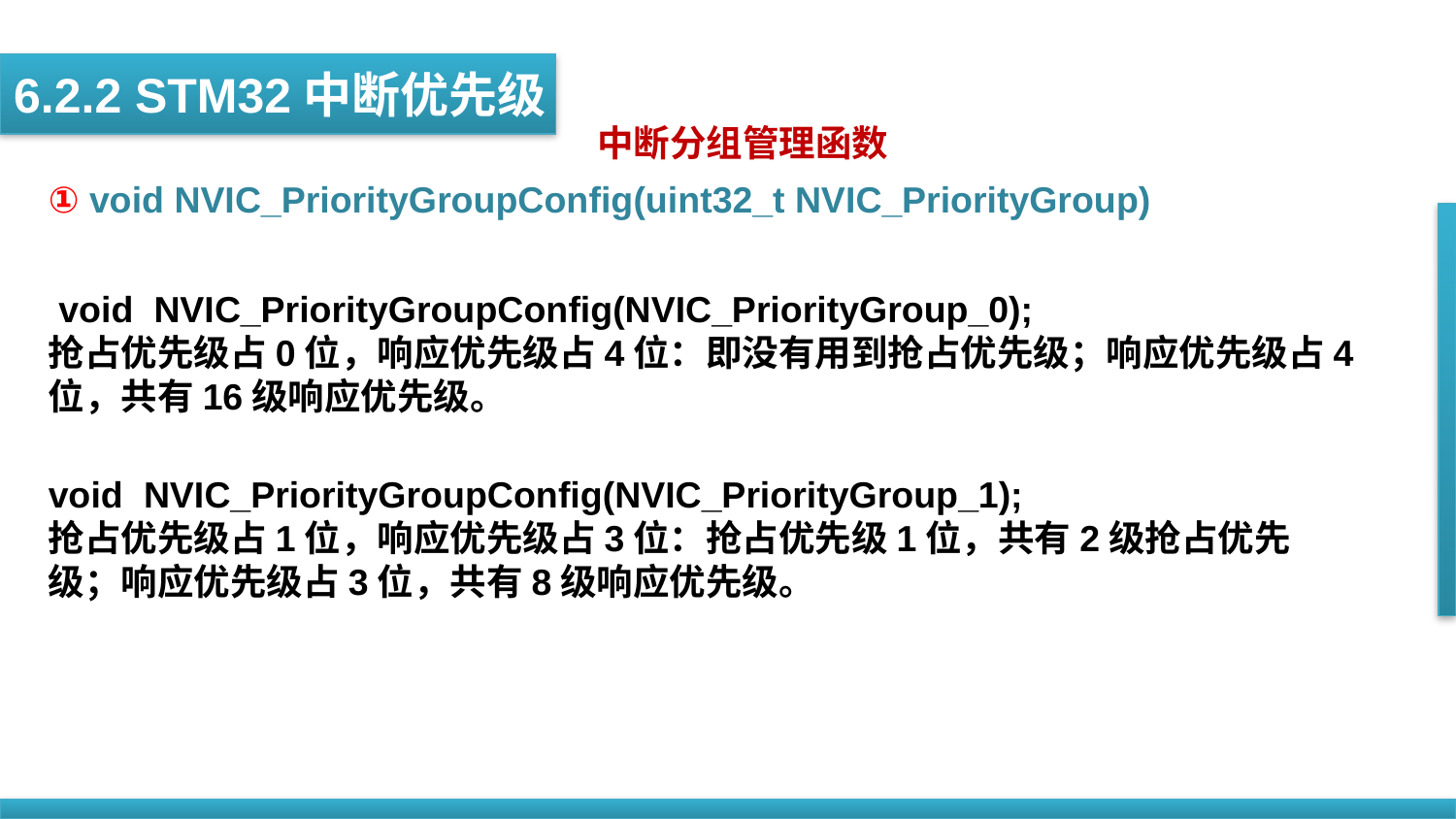

6.2.2 STM32中断优先级
中断分组管理函数
① void NVIC_PriorityGroupConfig(uint32_t NVIC_PriorityGroup)

 void  NVIC_PriorityGroupConfig(NVIC_PriorityGroup_0);
抢占优先级占0位，响应优先级占4位：即没有用到抢占优先级；响应优先级占4位，共有16级响应优先级。

void  NVIC_PriorityGroupConfig(NVIC_PriorityGroup_1);
抢占优先级占1位，响应优先级占3位：抢占优先级1位，共有2级抢占优先级；响应优先级占3位，共有8级响应优先级。